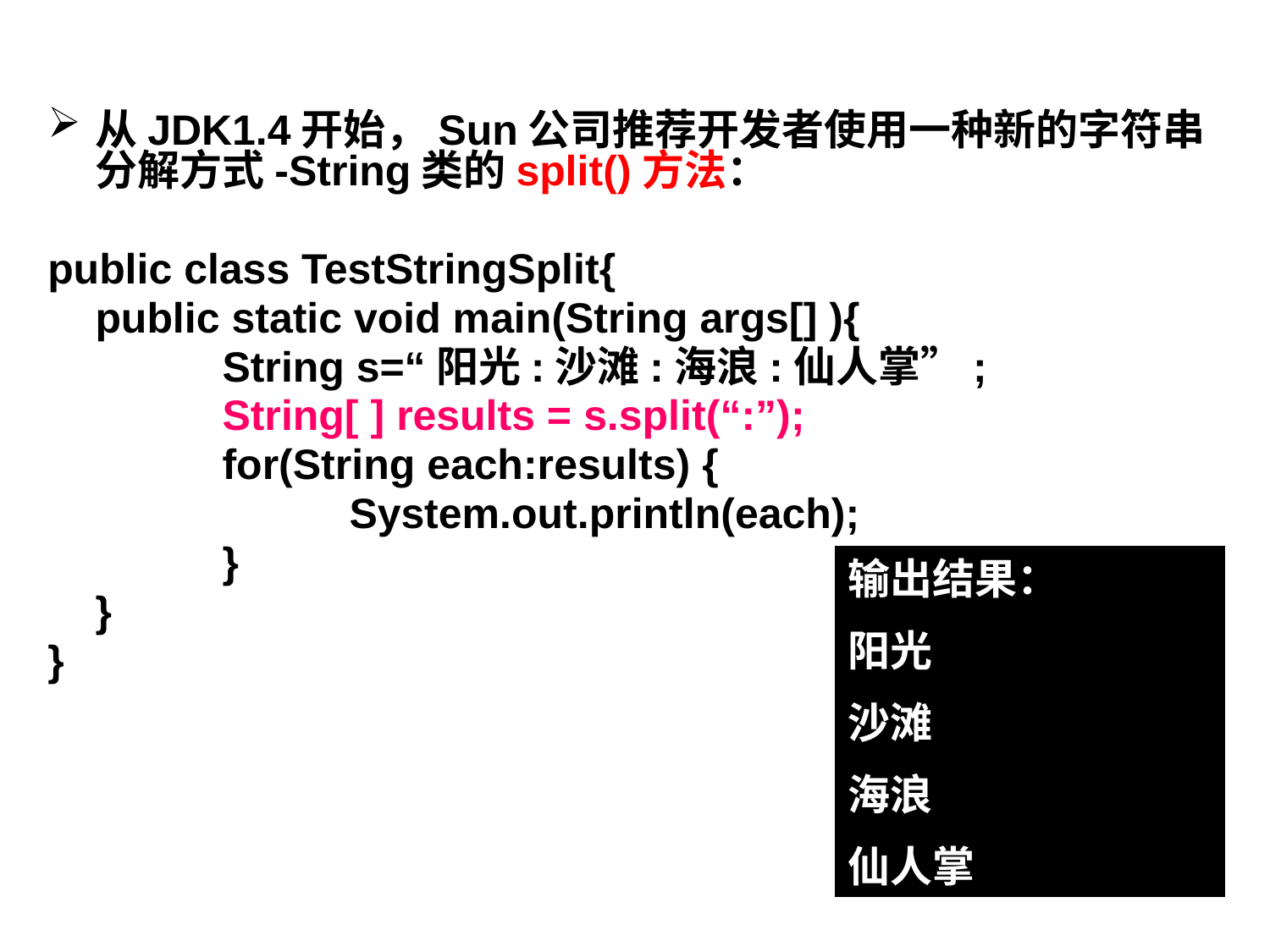

从JDK1.4开始，Sun公司推荐开发者使用一种新的字符串分解方式-String类的split()方法：

public class TestStringSplit{
	public static void main(String args[] ){
		String s=“阳光:沙滩:海浪:仙人掌”;
		String[ ] results = s.split(“:”);
		for(String each:results) {
			System.out.println(each);
		}
	}
}
输出结果：
阳光
沙滩
海浪
仙人掌